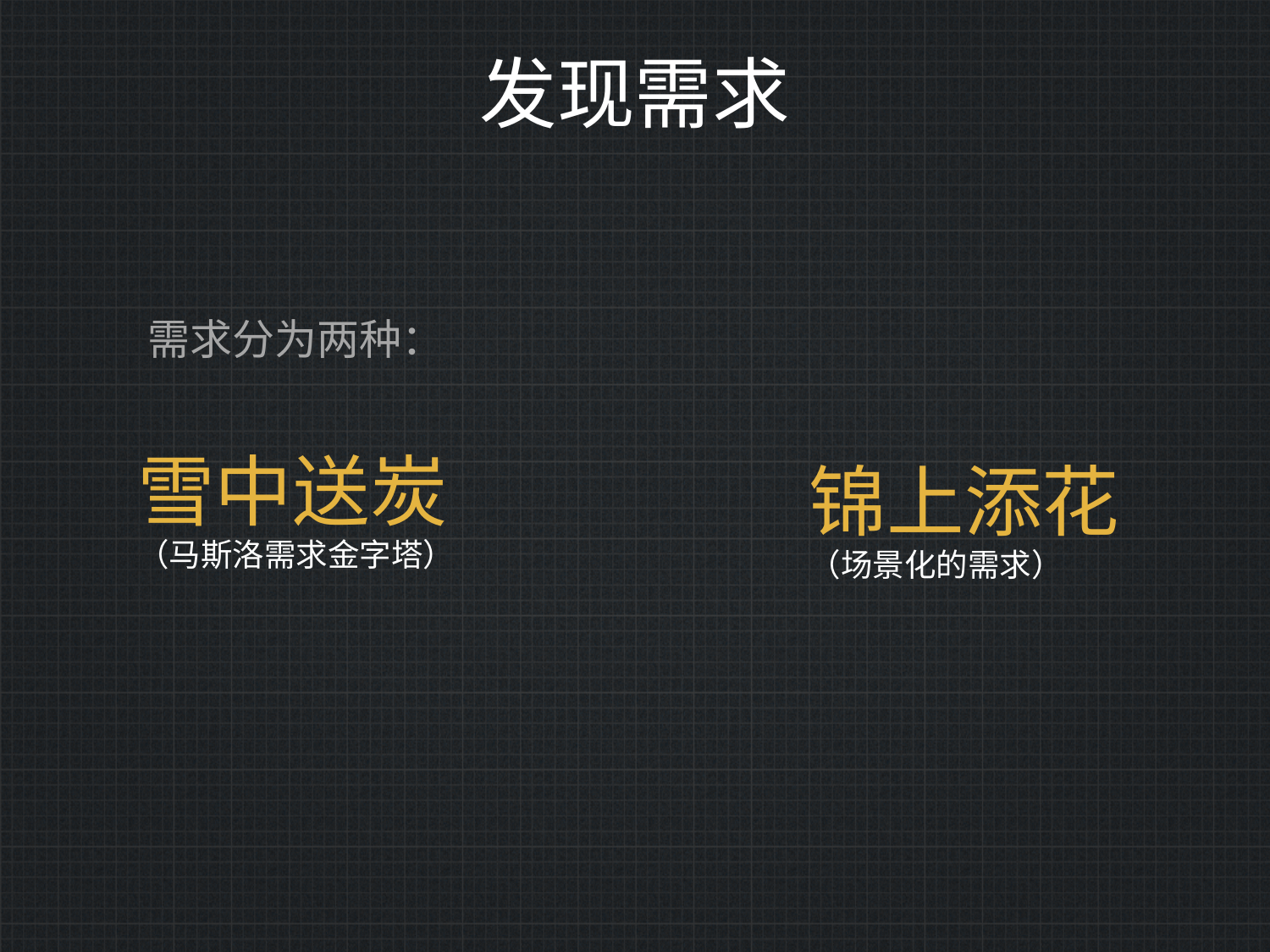

# 发现需求
需求分为两种：
雪中送炭
（马斯洛需求金字塔）
锦上添花
（场景化的需求）